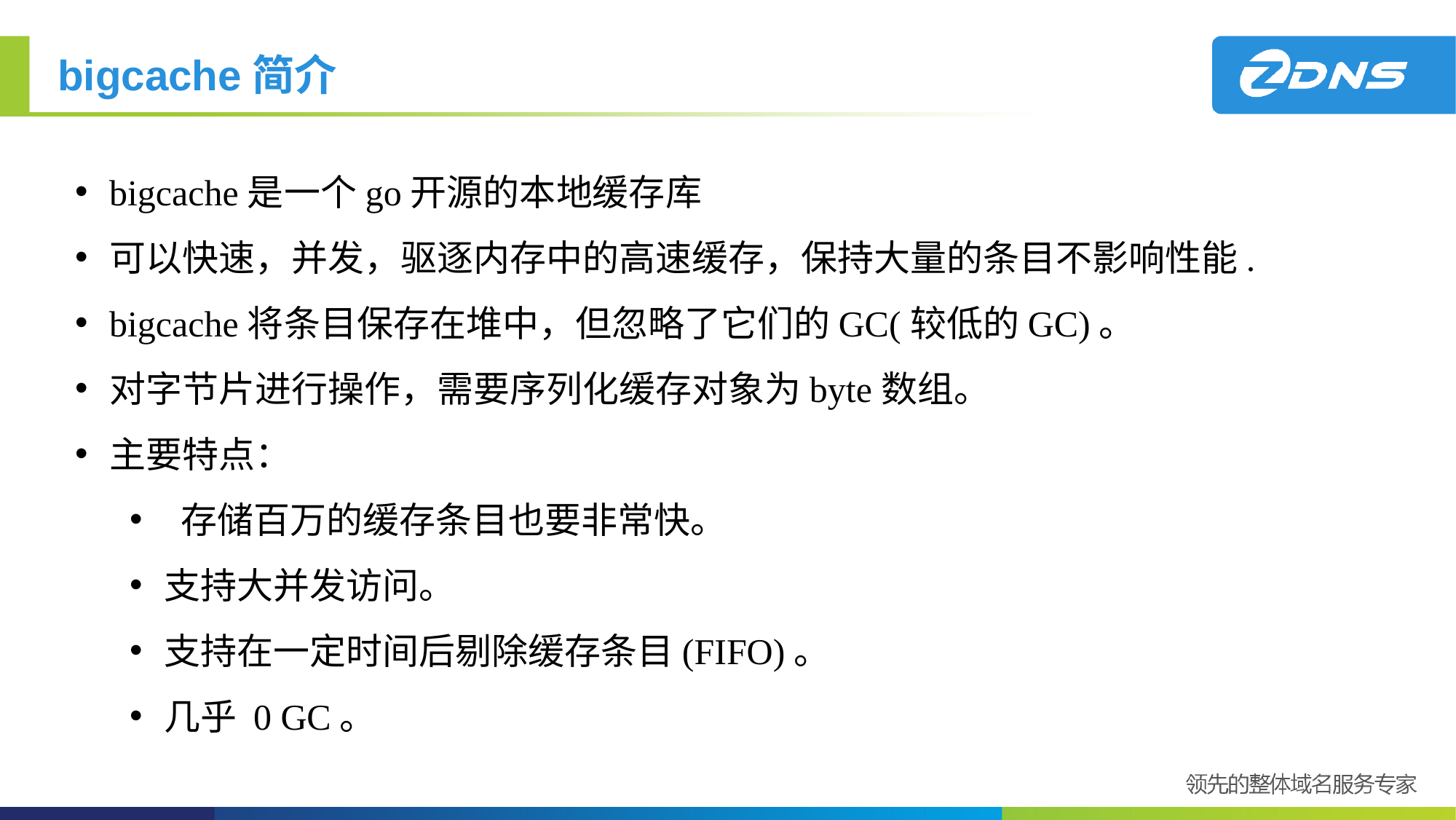

# bigcache简介
bigcache是一个go开源的本地缓存库
可以快速，并发，驱逐内存中的高速缓存，保持大量的条目不影响性能.
bigcache将条目保存在堆中，但忽略了它们的GC(较低的GC)。
对字节片进行操作，需要序列化缓存对象为byte数组。
主要特点：
 存储百万的缓存条目也要非常快。
支持大并发访问。
支持在一定时间后剔除缓存条目(FIFO)。
几乎 0 GC。